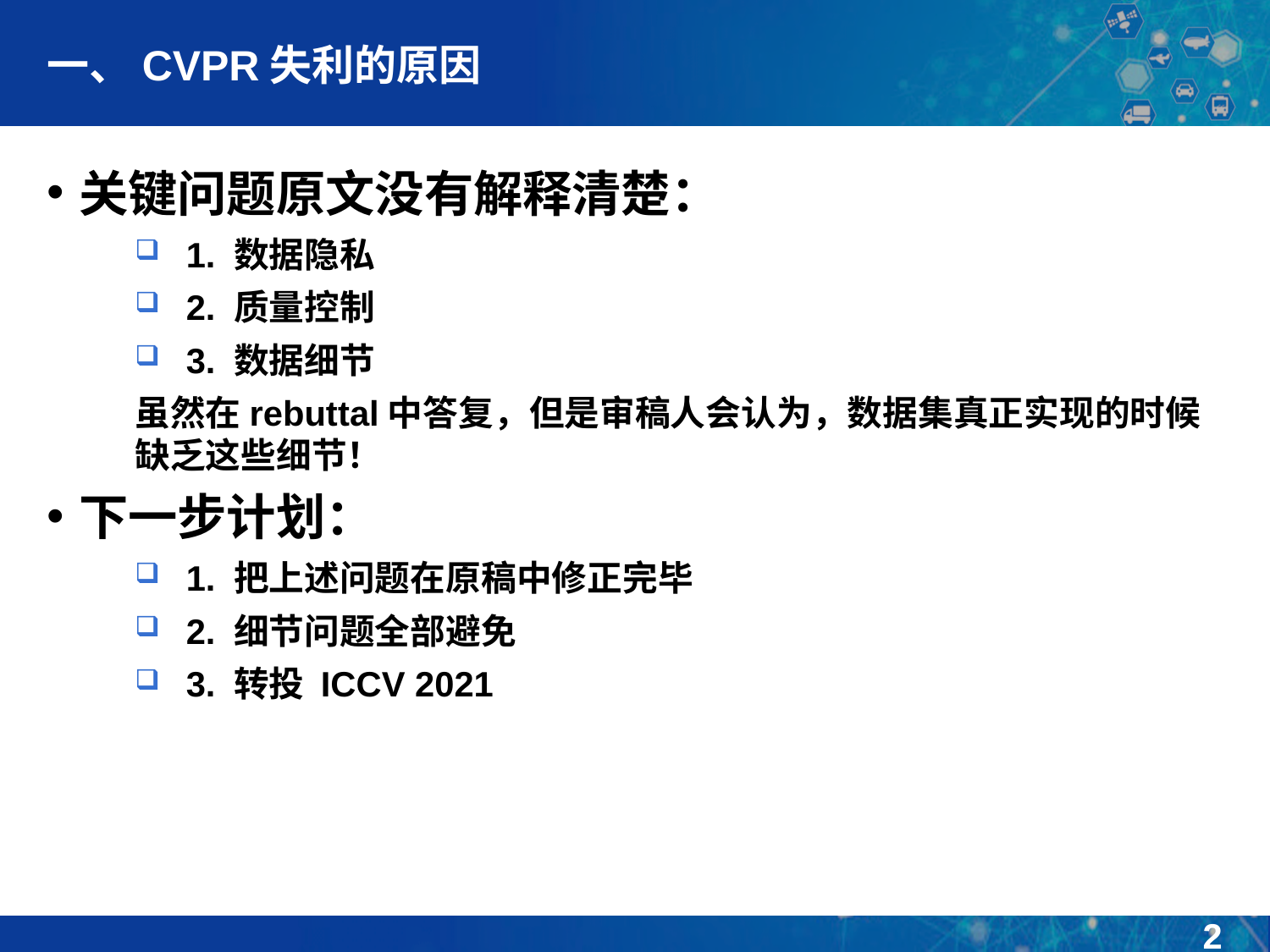

# 一、CVPR失利的原因
关键问题原文没有解释清楚：
1. 数据隐私
2. 质量控制
3. 数据细节
虽然在rebuttal中答复，但是审稿人会认为，数据集真正实现的时候缺乏这些细节！
下一步计划：
1. 把上述问题在原稿中修正完毕
2. 细节问题全部避免
3. 转投 ICCV 2021

2